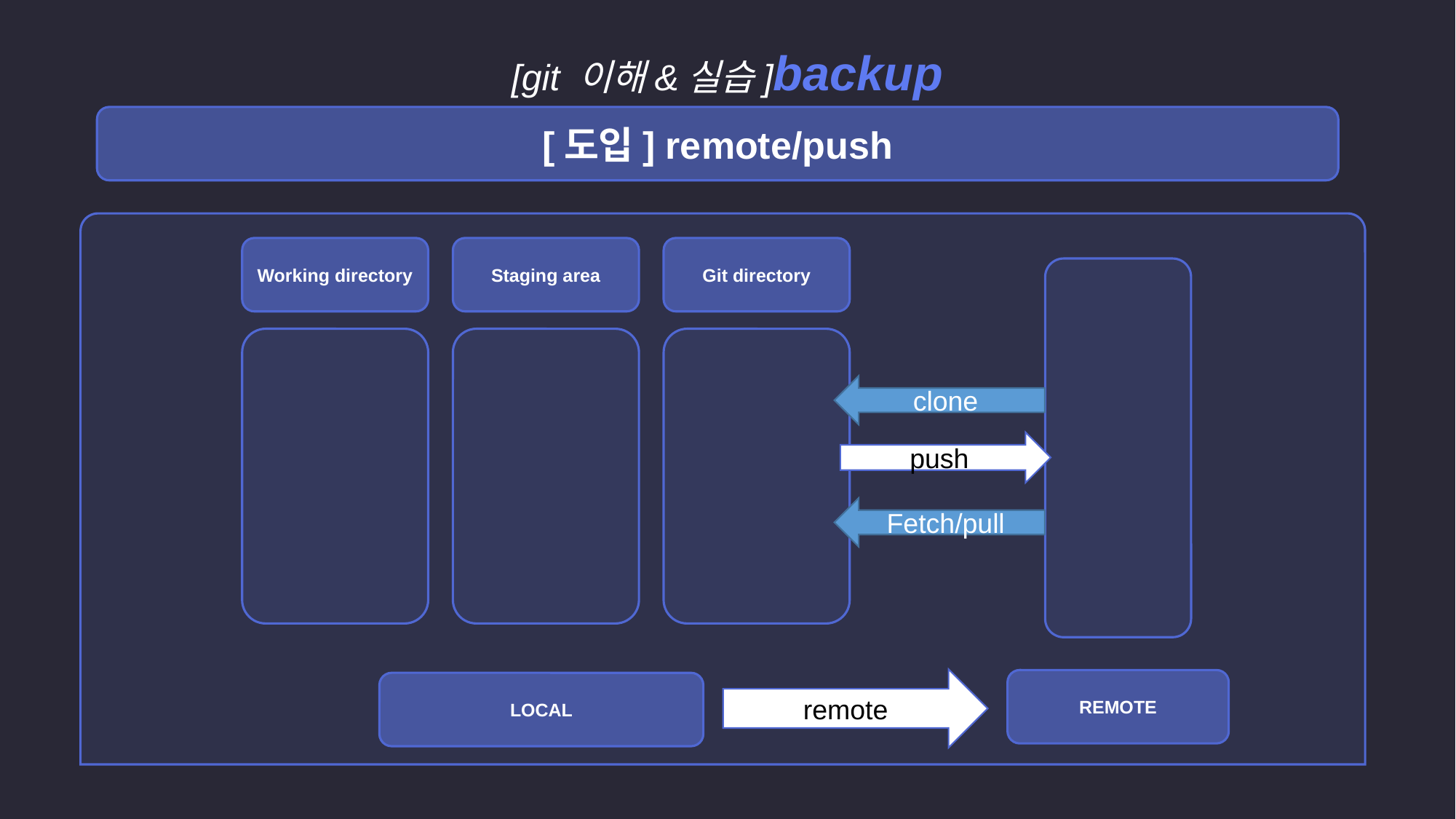

[git 이해&실습]backup
[도입] remote/push

Working directory
Staging area
Git directory

clone
push
Fetch/pull
remote
REMOTE
LOCAL